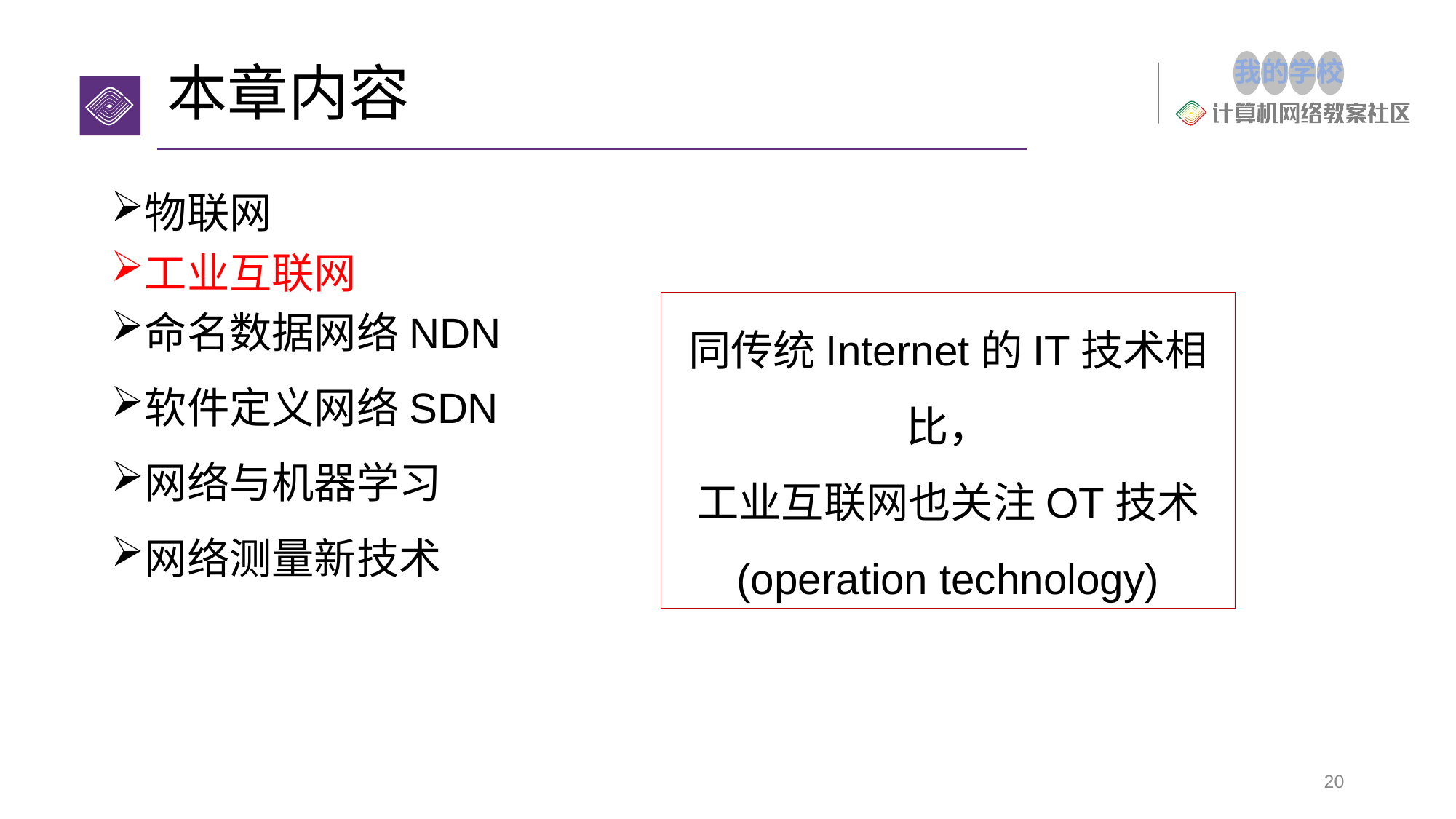

# 本章内容
物联网
工业互联网
命名数据网络NDN
软件定义网络SDN
网络与机器学习
网络测量新技术

同传统Internet的IT技术相比，
工业互联网也关注OT技术
(operation technology)
20